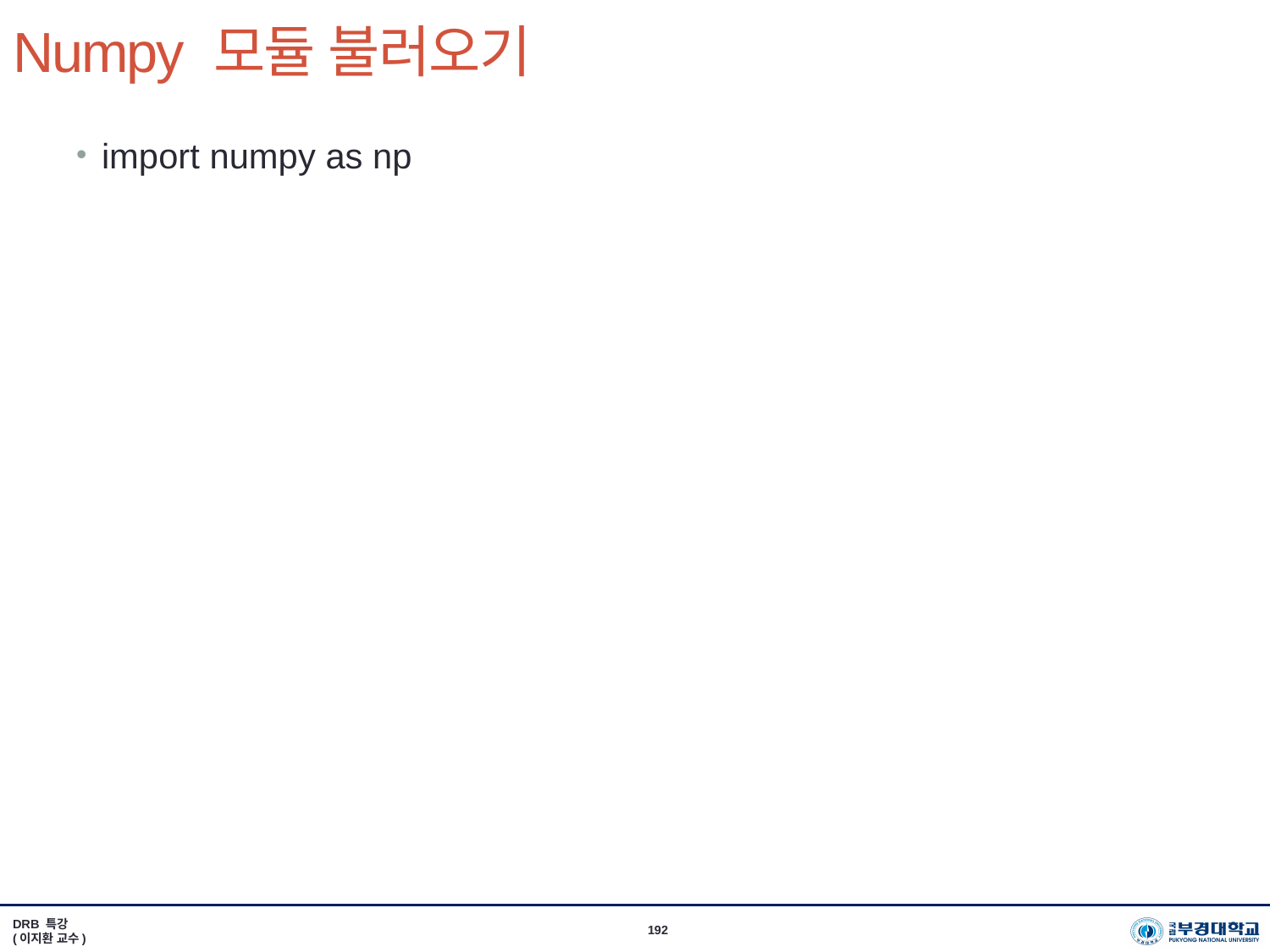

# Numpy 모듈 불러오기
import numpy as np
DRB 특강
(이지환 교수)